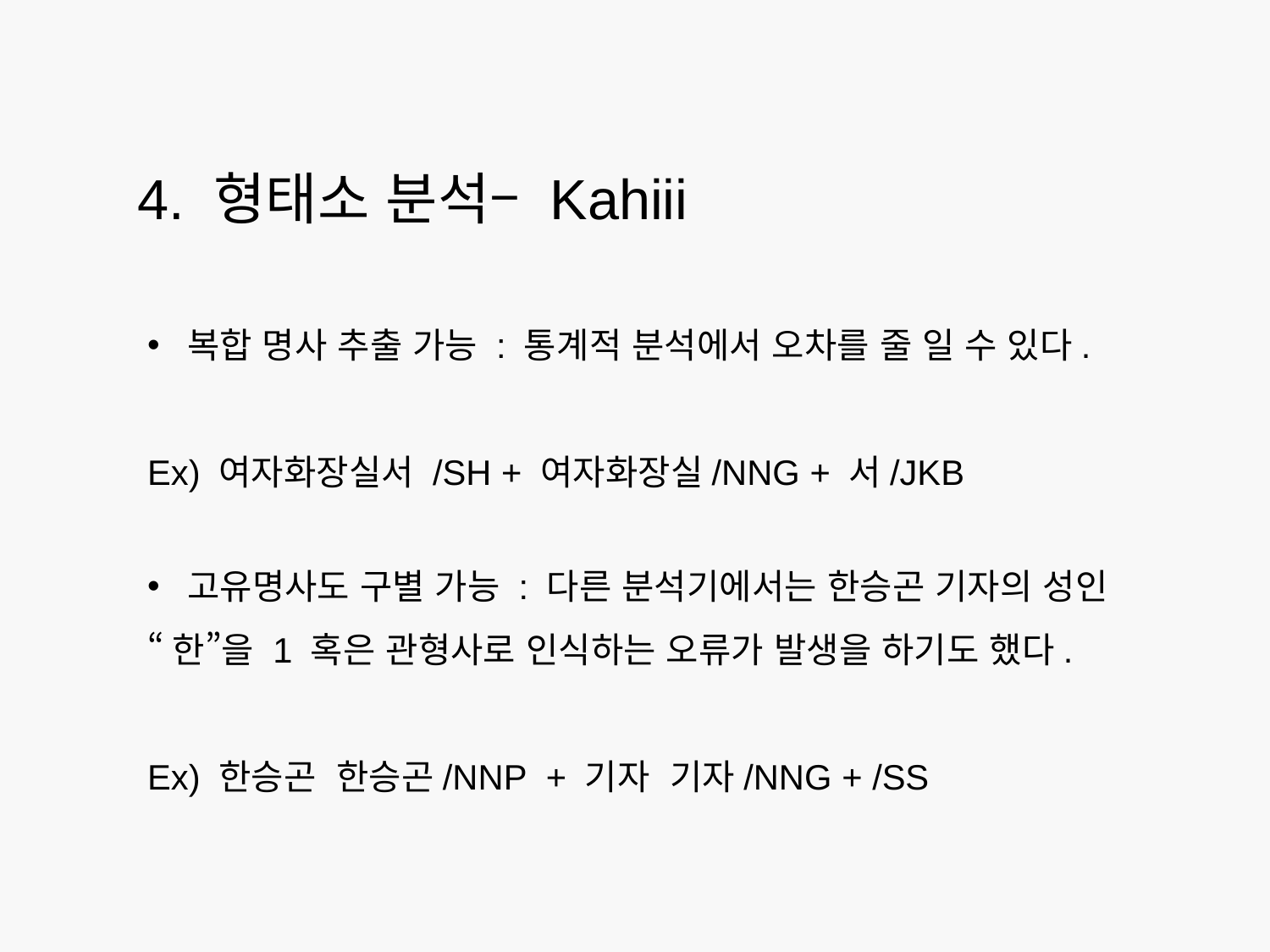

# 4. 형태소 분석– Kahiii
복합 명사 추출 가능 : 통계적 분석에서 오차를 줄 일 수 있다.

Ex) 여자화장실서 ﻿/SH + 여자화장실/NNG + 서/JKB

고유명사도 구별 가능 : 다른 분석기에서는 한승곤 기자의 성인
“한”을 1 혹은 관형사로 인식하는 오류가 발생을 하기도 했다.

Ex) 한승곤  한승곤/NNP  + 기자  기자/NNG + /SS